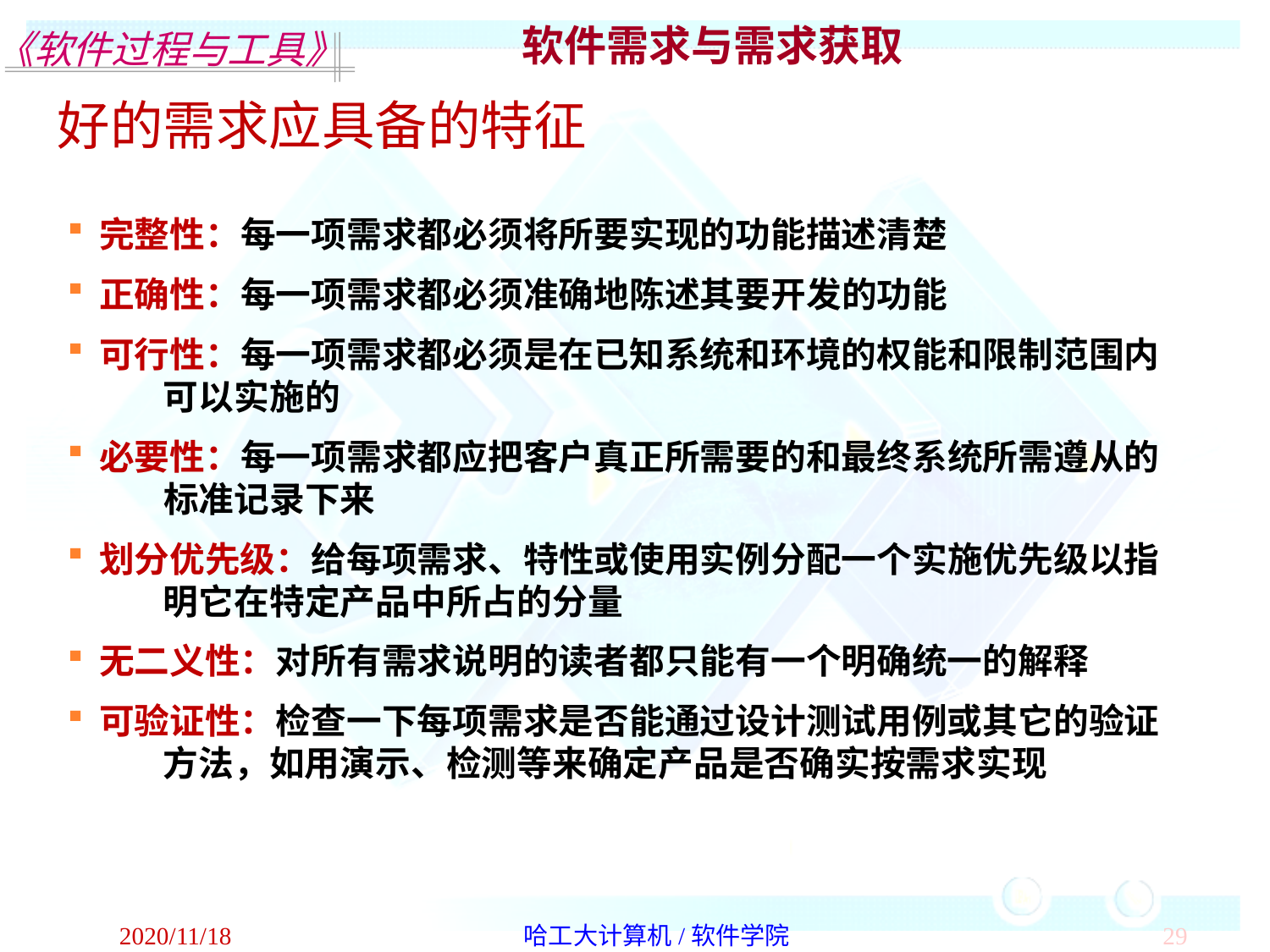

软件需求与需求获取
好的需求应具备的特征
完整性：每一项需求都必须将所要实现的功能描述清楚
正确性：每一项需求都必须准确地陈述其要开发的功能
可行性：每一项需求都必须是在已知系统和环境的权能和限制范围内
        可以实施的
必要性：每一项需求都应把客户真正所需要的和最终系统所需遵从的
        标准记录下来
划分优先级：给每项需求、特性或使用实例分配一个实施优先级以指
        明它在特定产品中所占的分量
无二义性：对所有需求说明的读者都只能有一个明确统一的解释
可验证性：检查一下每项需求是否能通过设计测试用例或其它的验证
        方法，如用演示、检测等来确定产品是否确实按需求实现